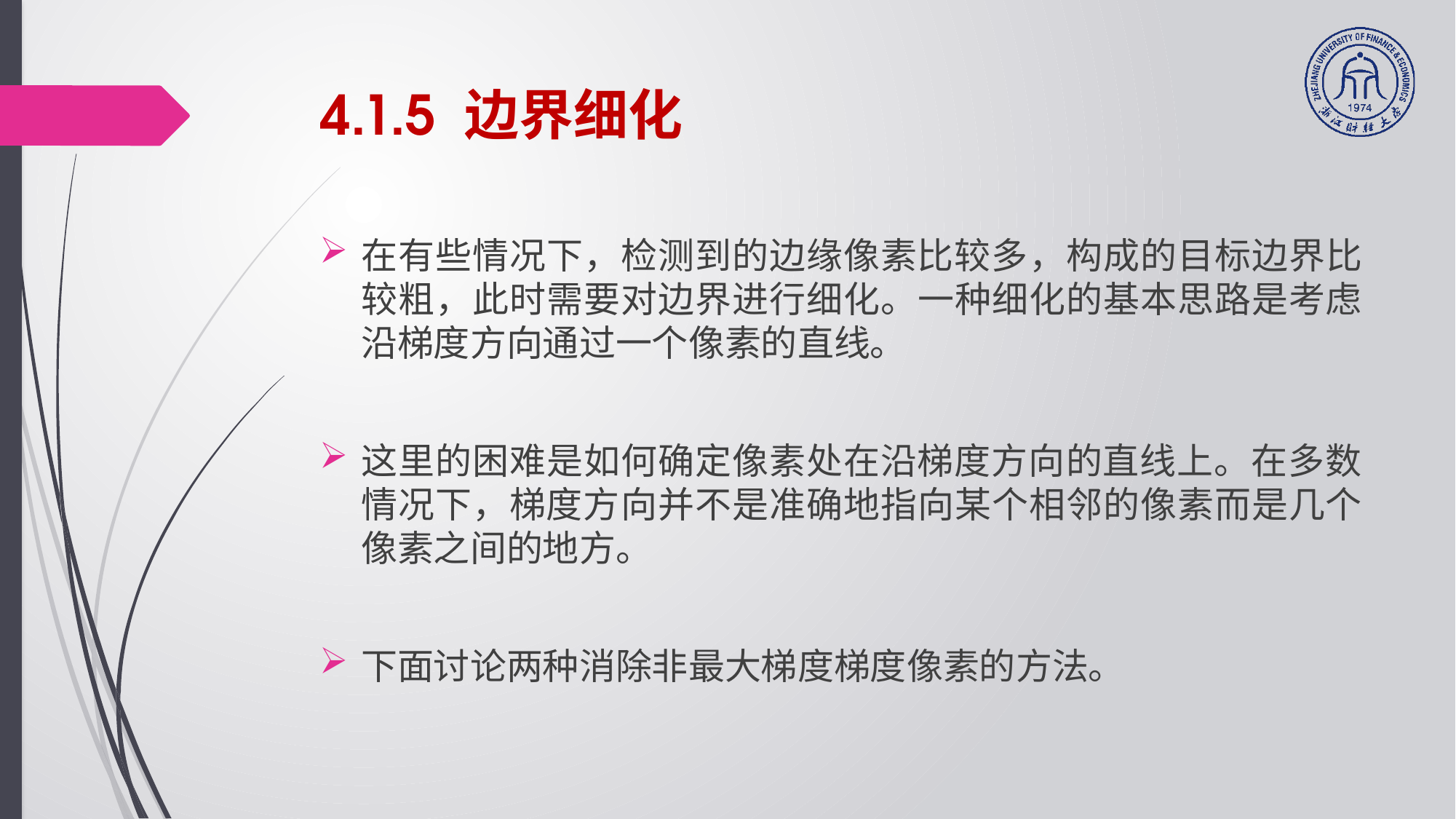

# 4.1.5 边界细化
在有些情况下，检测到的边缘像素比较多，构成的目标边界比较粗，此时需要对边界进行细化。一种细化的基本思路是考虑沿梯度方向通过一个像素的直线。

这里的困难是如何确定像素处在沿梯度方向的直线上。在多数情况下，梯度方向并不是准确地指向某个相邻的像素而是几个像素之间的地方。

下面讨论两种消除非最大梯度梯度像素的方法。